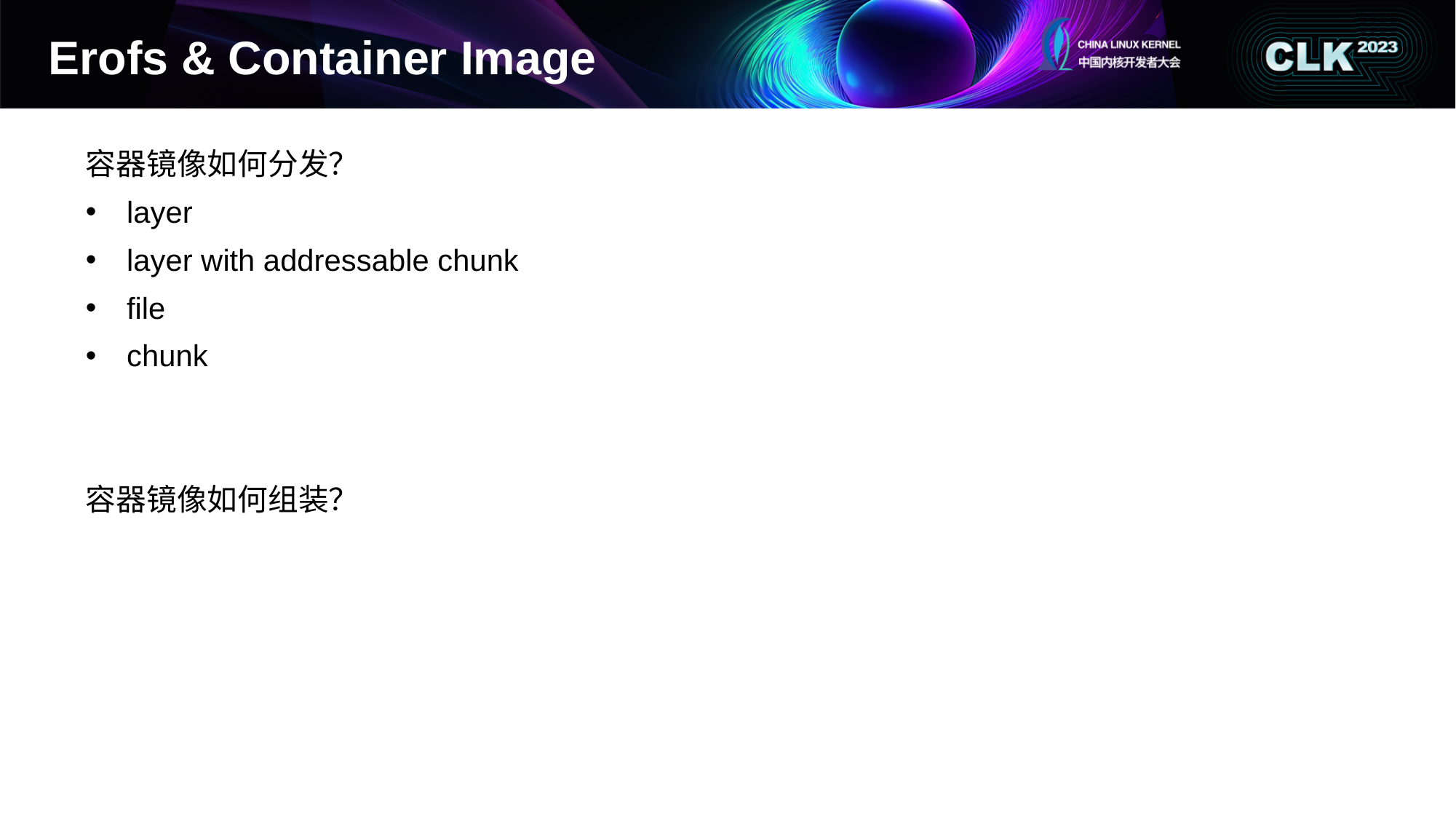

# Erofs & Container Image
容器镜像如何分发？
layer
layer with addressable chunk
file
chunk

容器镜像如何组装？